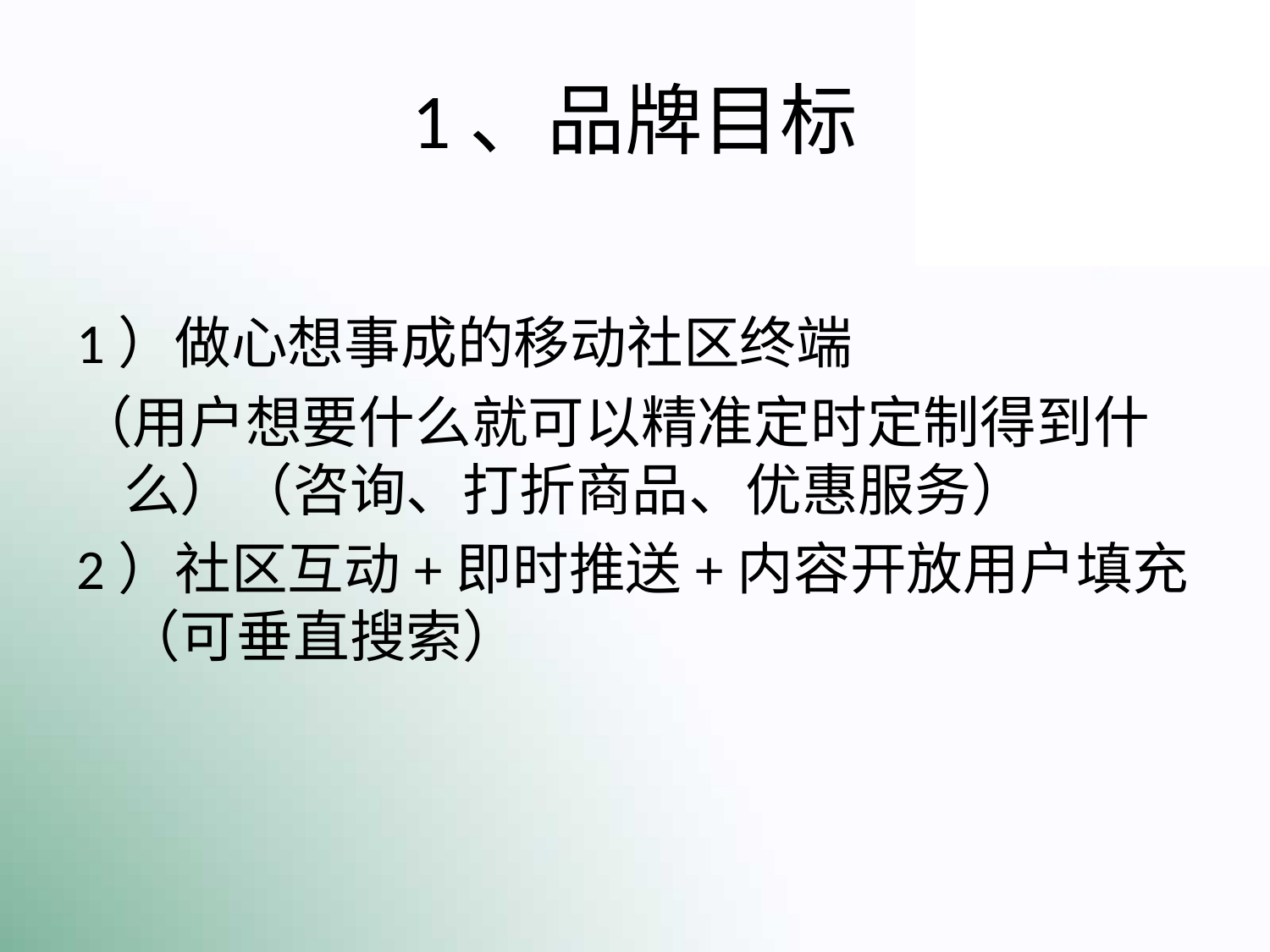

# 1、品牌目标

1）做心想事成的移动社区终端
（用户想要什么就可以精准定时定制得到什么）（咨询、打折商品、优惠服务）
2）社区互动+即时推送+内容开放用户填充（可垂直搜索）